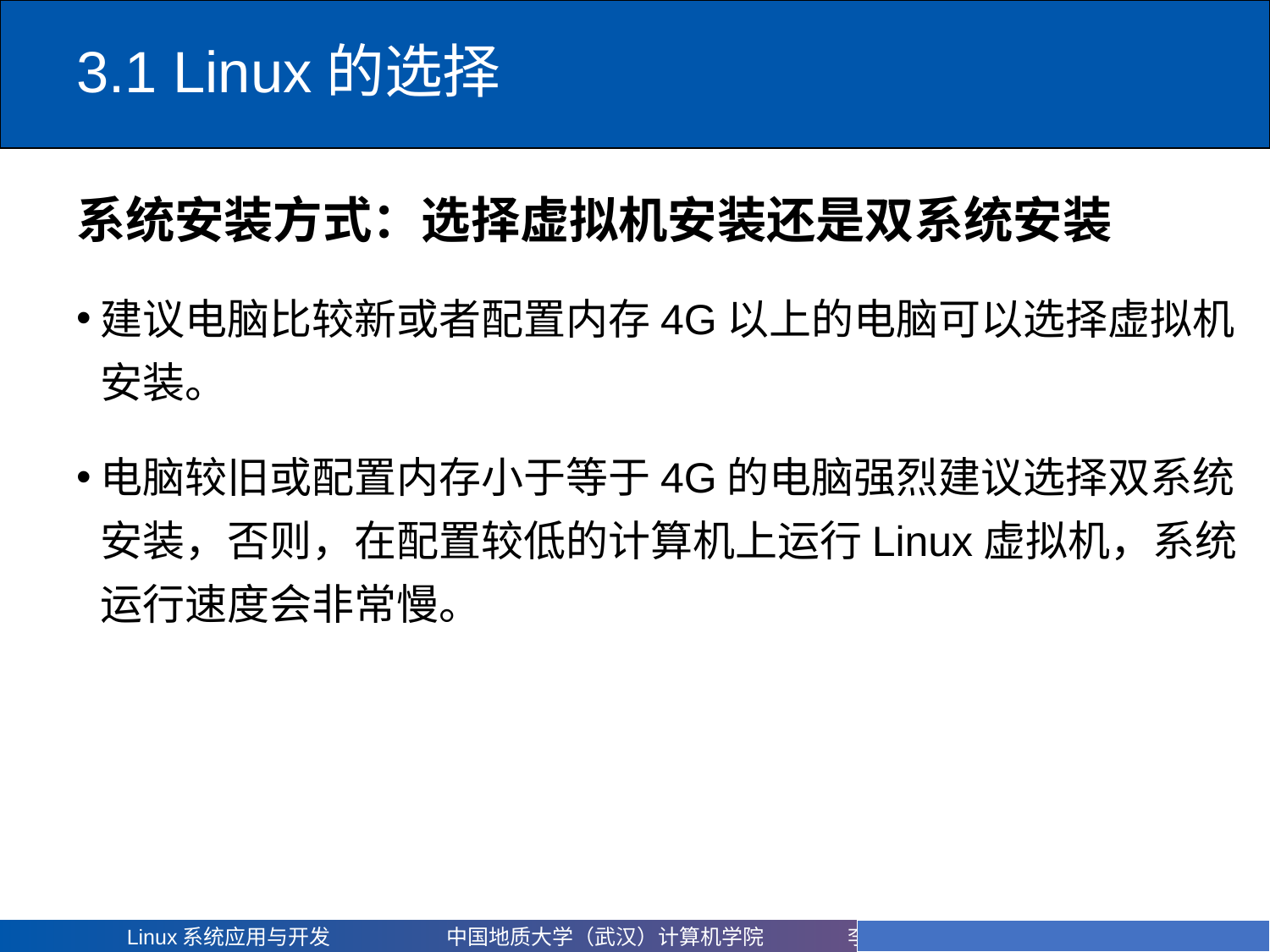

# 3.1 Linux的选择
系统安装方式：选择虚拟机安装还是双系统安装
建议电脑比较新或者配置内存4G以上的电脑可以选择虚拟机安装。
电脑较旧或配置内存小于等于4G的电脑强烈建议选择双系统安装，否则，在配置较低的计算机上运行Linux虚拟机，系统运行速度会非常慢。